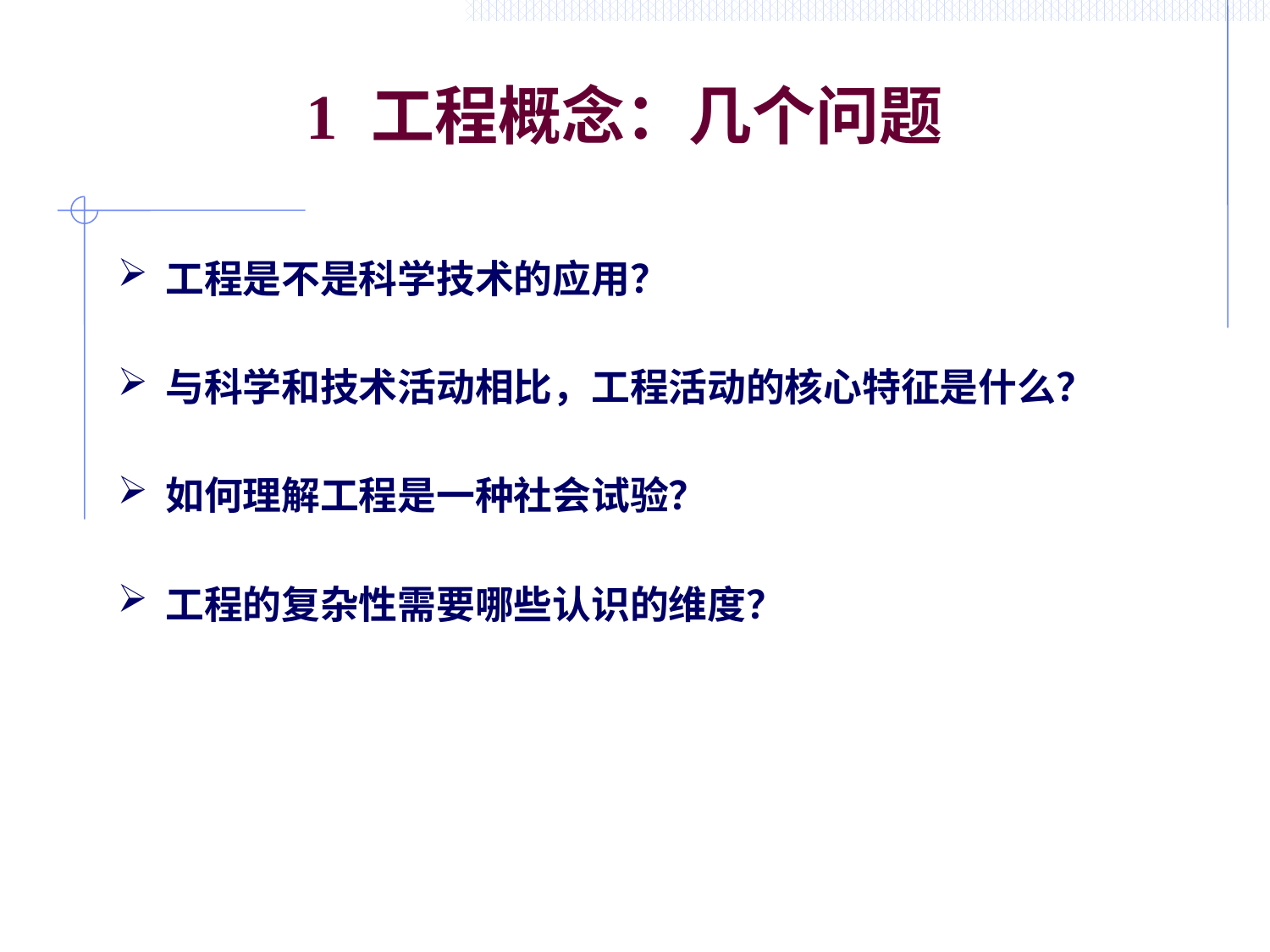

# 1 工程概念：几个问题
工程是不是科学技术的应用？

与科学和技术活动相比，工程活动的核心特征是什么？

如何理解工程是一种社会试验？

工程的复杂性需要哪些认识的维度？